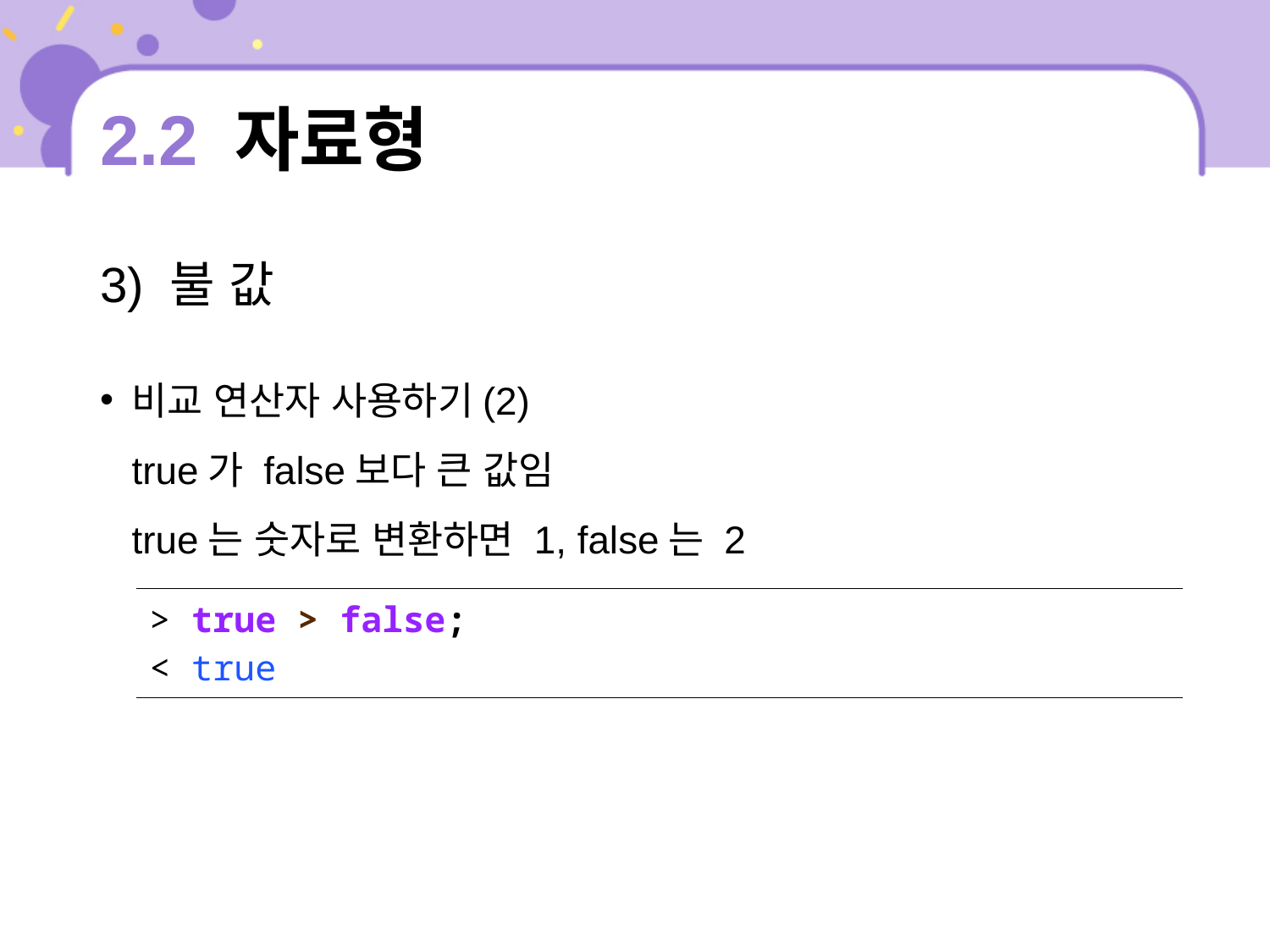

# 2.2 자료형
3) 불 값
비교 연산자 사용하기(2)
true가 false보다 큰 값임
true는 숫자로 변환하면 1, false는 2
| > true > false; < true |
| --- |